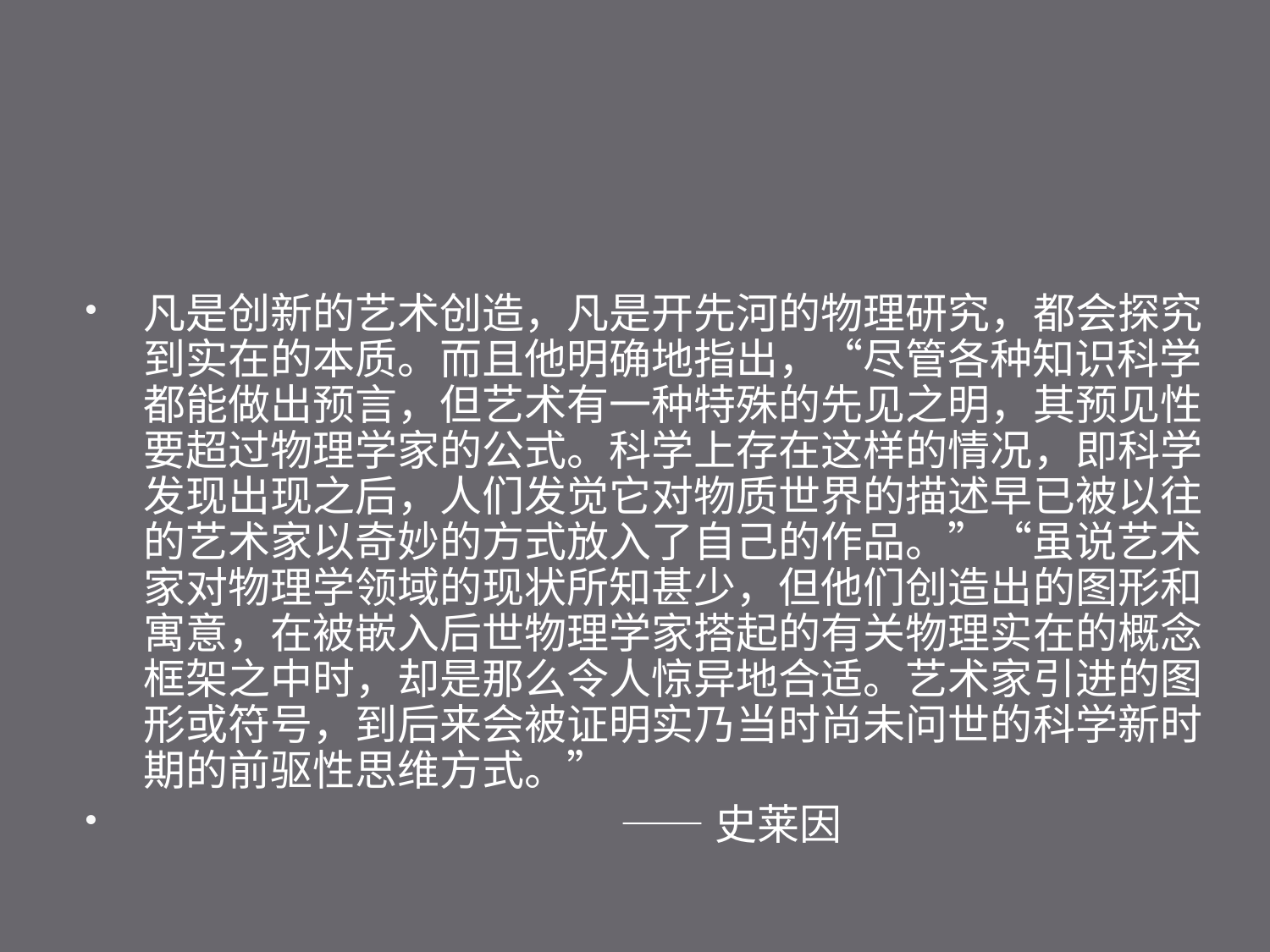

凡是创新的艺术创造，凡是开先河的物理研究，都会探究到实在的本质。而且他明确地指出，“尽管各种知识科学都能做出预言，但艺术有一种特殊的先见之明，其预见性要超过物理学家的公式。科学上存在这样的情况，即科学发现出现之后，人们发觉它对物质世界的描述早已被以往的艺术家以奇妙的方式放入了自己的作品。”“虽说艺术家对物理学领域的现状所知甚少，但他们创造出的图形和寓意，在被嵌入后世物理学家搭起的有关物理实在的概念框架之中时，却是那么令人惊异地合适。艺术家引进的图形或符号，到后来会被证明实乃当时尚未问世的科学新时期的前驱性思维方式。”
                                                  ——史莱因